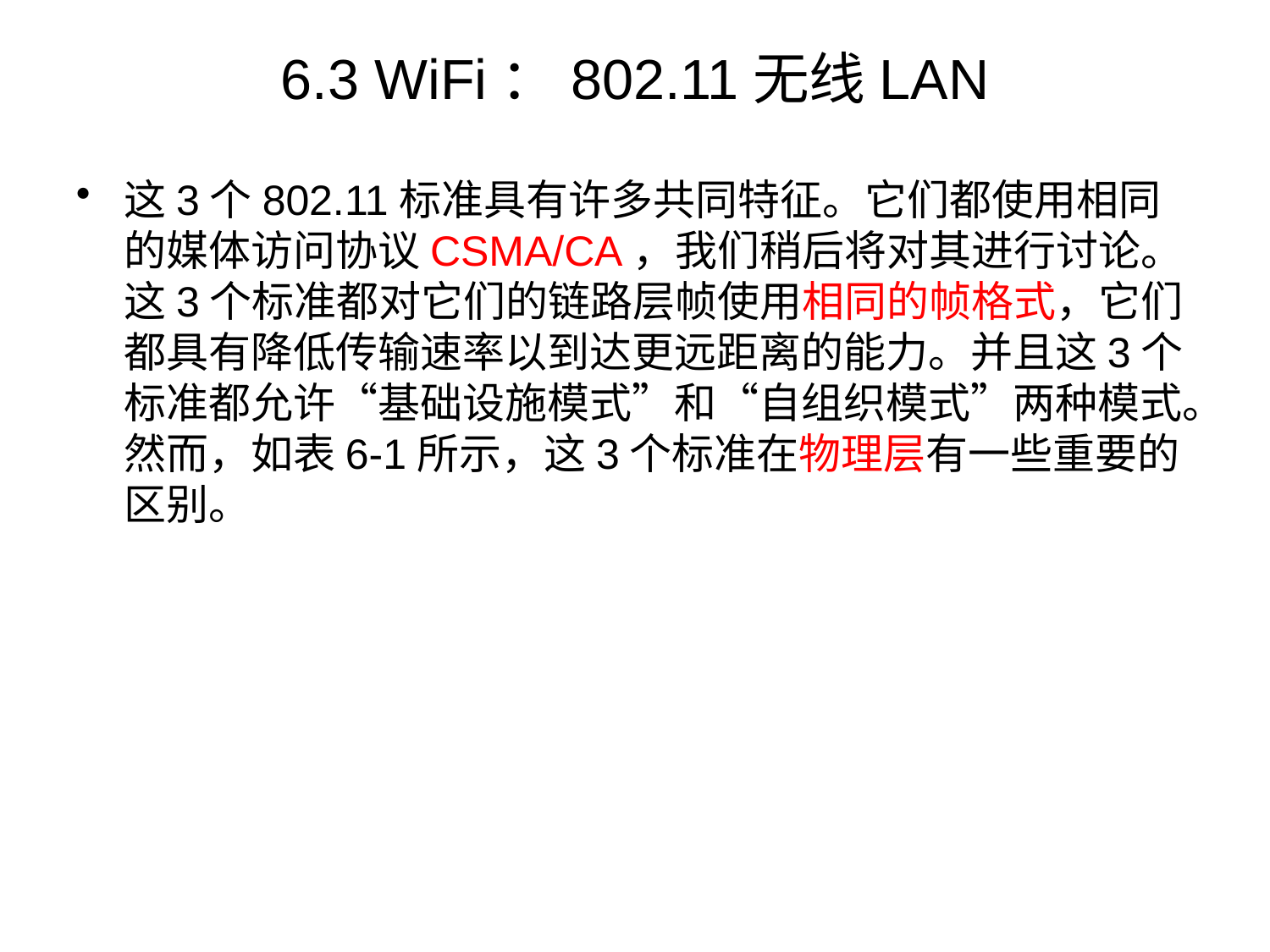

# 6.3 WiFi：802.11无线LAN
这3个802.11标准具有许多共同特征。它们都使用相同的媒体访问协议CSMA/CA，我们稍后将对其进行讨论。这3个标准都对它们的链路层帧使用相同的帧格式，它们都具有降低传输速率以到达更远距离的能力。并且这3个标准都允许“基础设施模式”和“自组织模式”两种模式。然而，如表6-1所示，这3个标准在物理层有一些重要的区别。